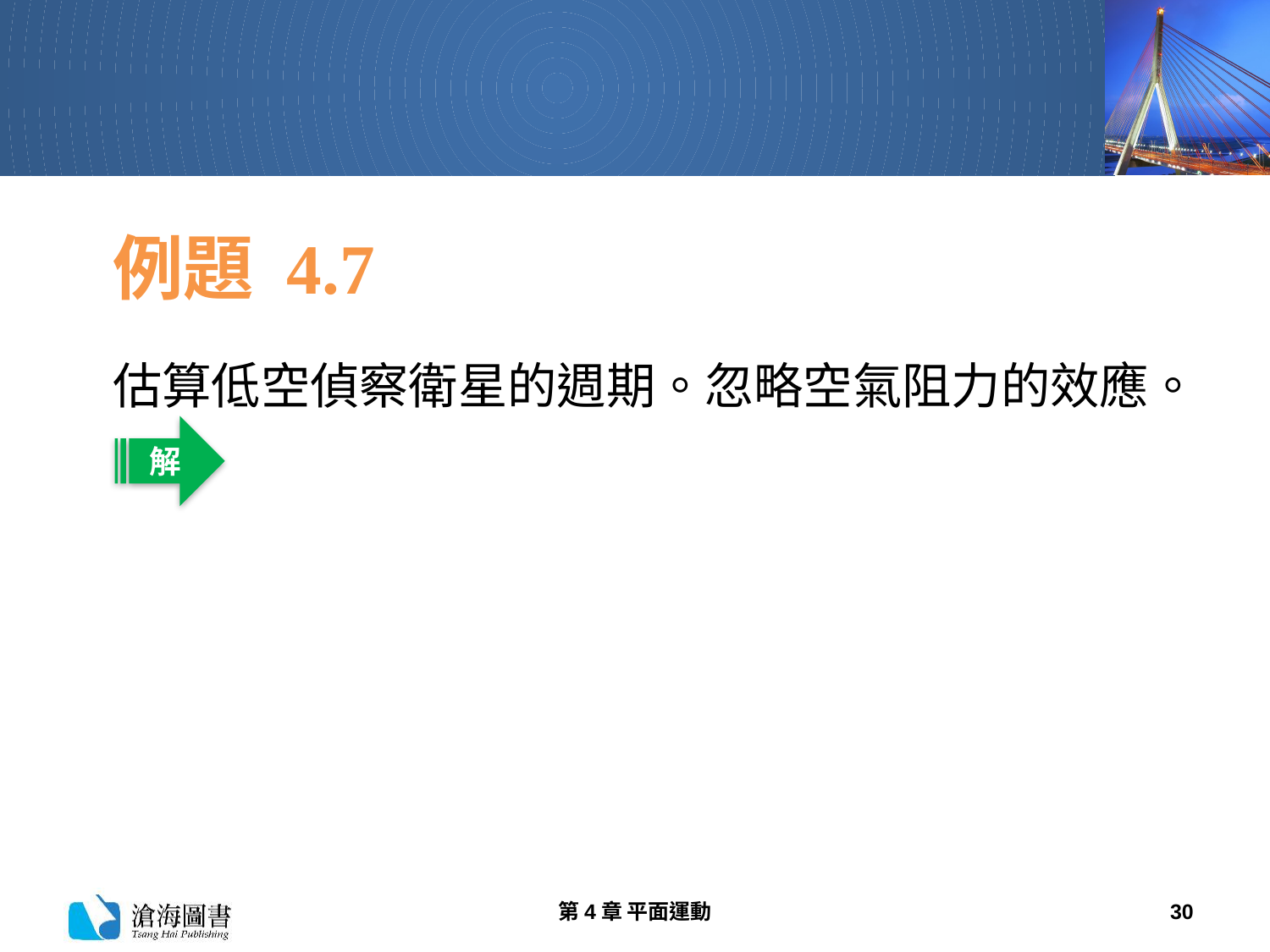

# 例題 4.7
估算低空偵察衛星的週期。忽略空氣阻力的效應。

解
第4章 平面運動
30